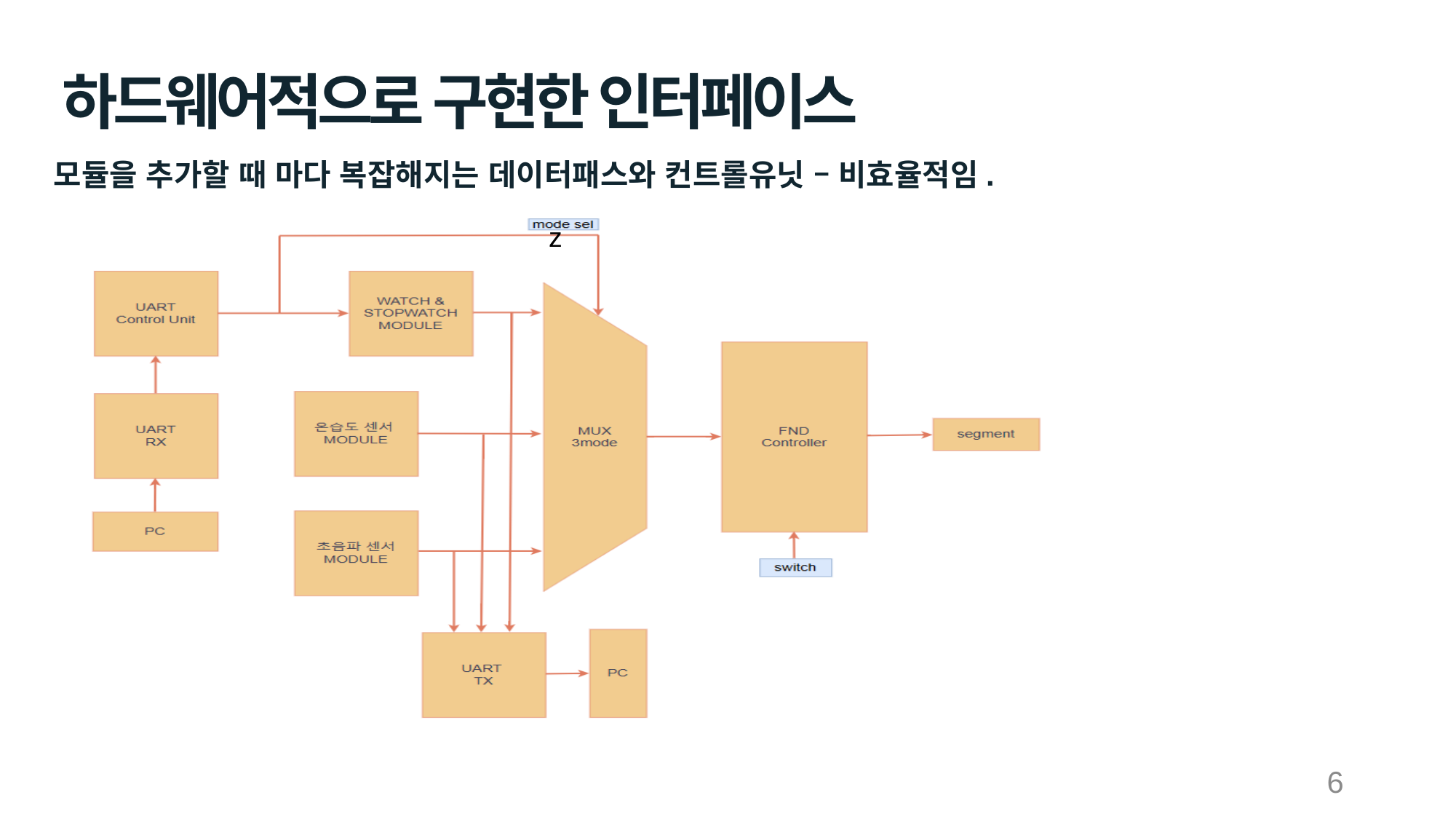

하드웨어적으로 구현한 인터페이스
모듈을 추가할 때 마다 복잡해지는 데이터패스와 컨트롤유닛 – 비효율적임.
z
6